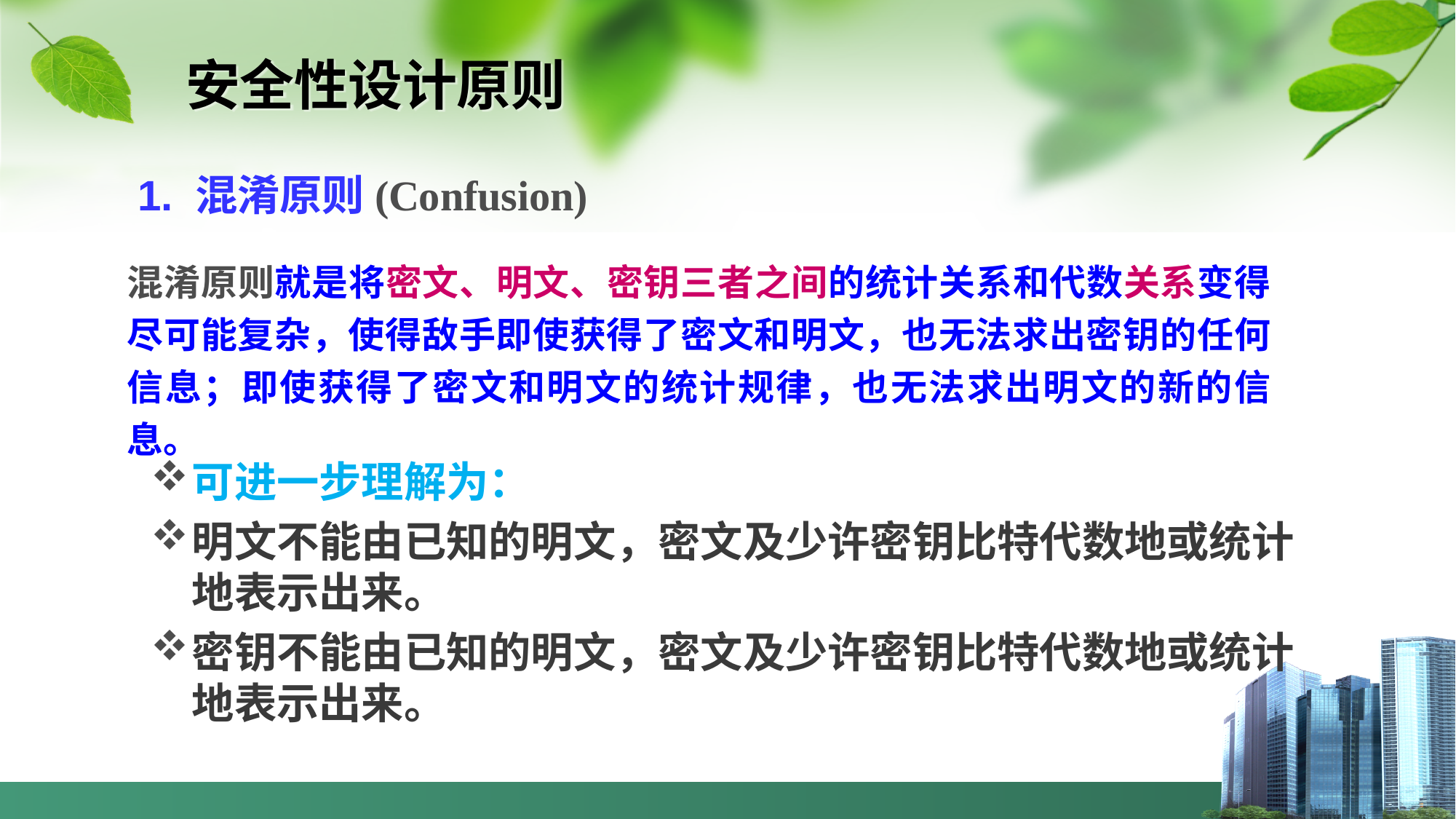

# 安全性设计原则
1. 混淆原则(Confusion)
混淆原则就是将密文、明文、密钥三者之间的统计关系和代数关系变得尽可能复杂，使得敌手即使获得了密文和明文，也无法求出密钥的任何信息；即使获得了密文和明文的统计规律，也无法求出明文的新的信息。
可进一步理解为：
明文不能由已知的明文，密文及少许密钥比特代数地或统计地表示出来。
密钥不能由已知的明文，密文及少许密钥比特代数地或统计地表示出来。